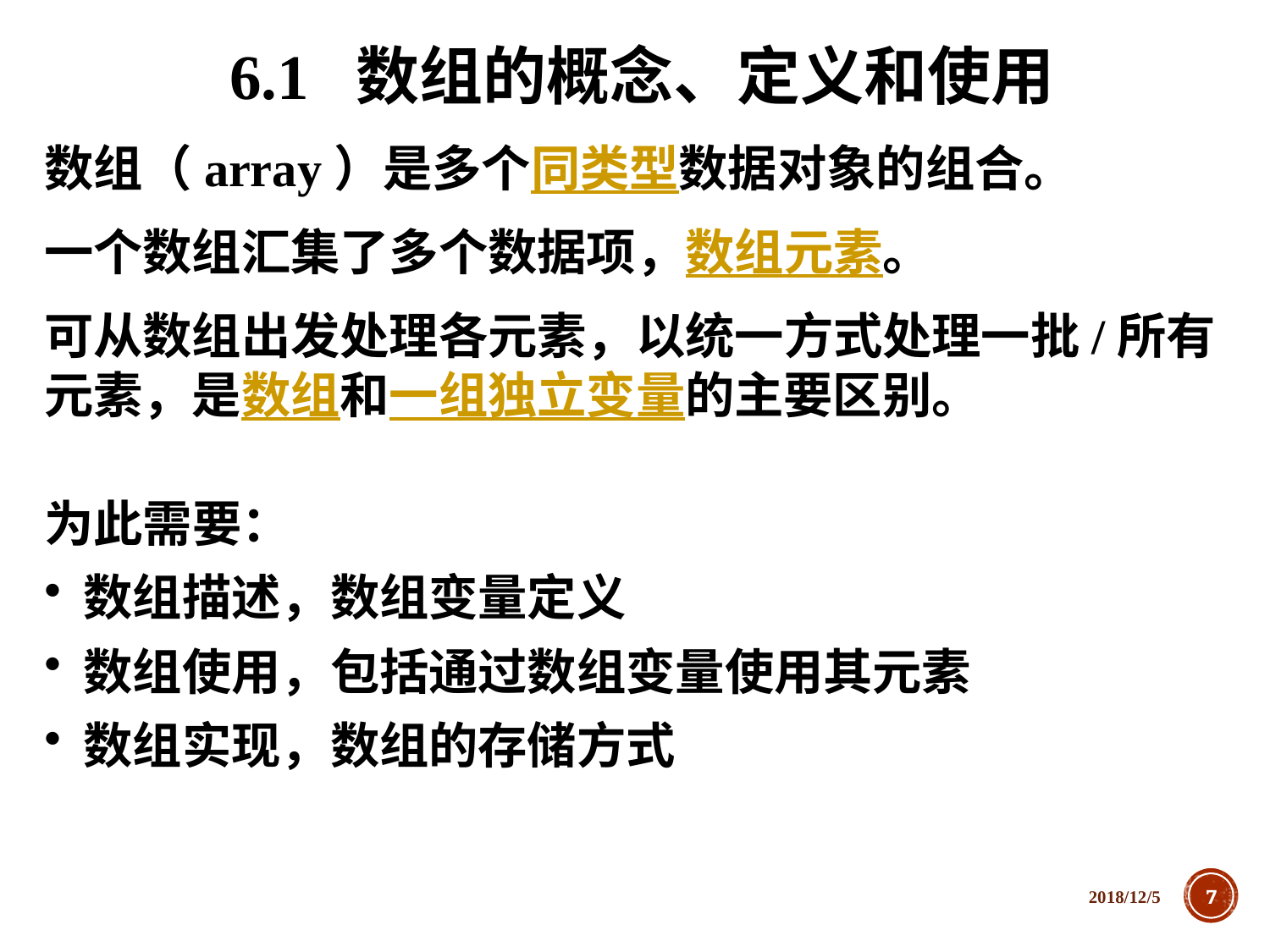

6.1  数组的概念、定义和使用
数组（array）是多个同类型数据对象的组合。
一个数组汇集了多个数据项，数组元素。
可从数组出发处理各元素，以统一方式处理一批/所有元素，是数组和一组独立变量的主要区别。
为此需要：
数组描述，数组变量定义
数组使用，包括通过数组变量使用其元素
数组实现，数组的存储方式
2018/12/5
7